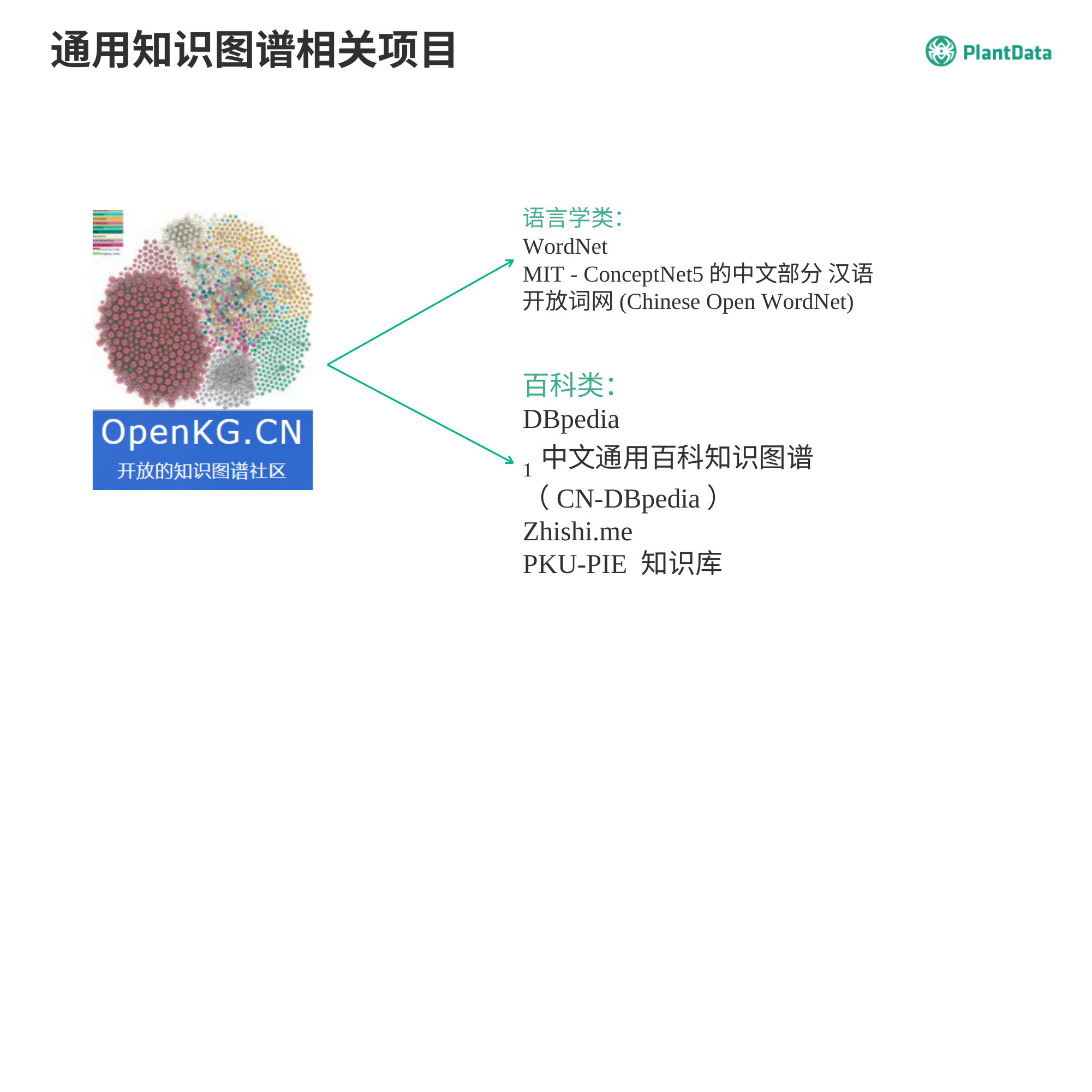

通用知识图谱相关项目
语言学类：
WordNet
MIT - ConceptNet5的中文部分 汉语开放词网(Chinese Open WordNet)

百科类：
DBpedia
1中文通用百科知识图谱（CN-DBpedia）
Zhishi.me
PKU-PIE 知识库